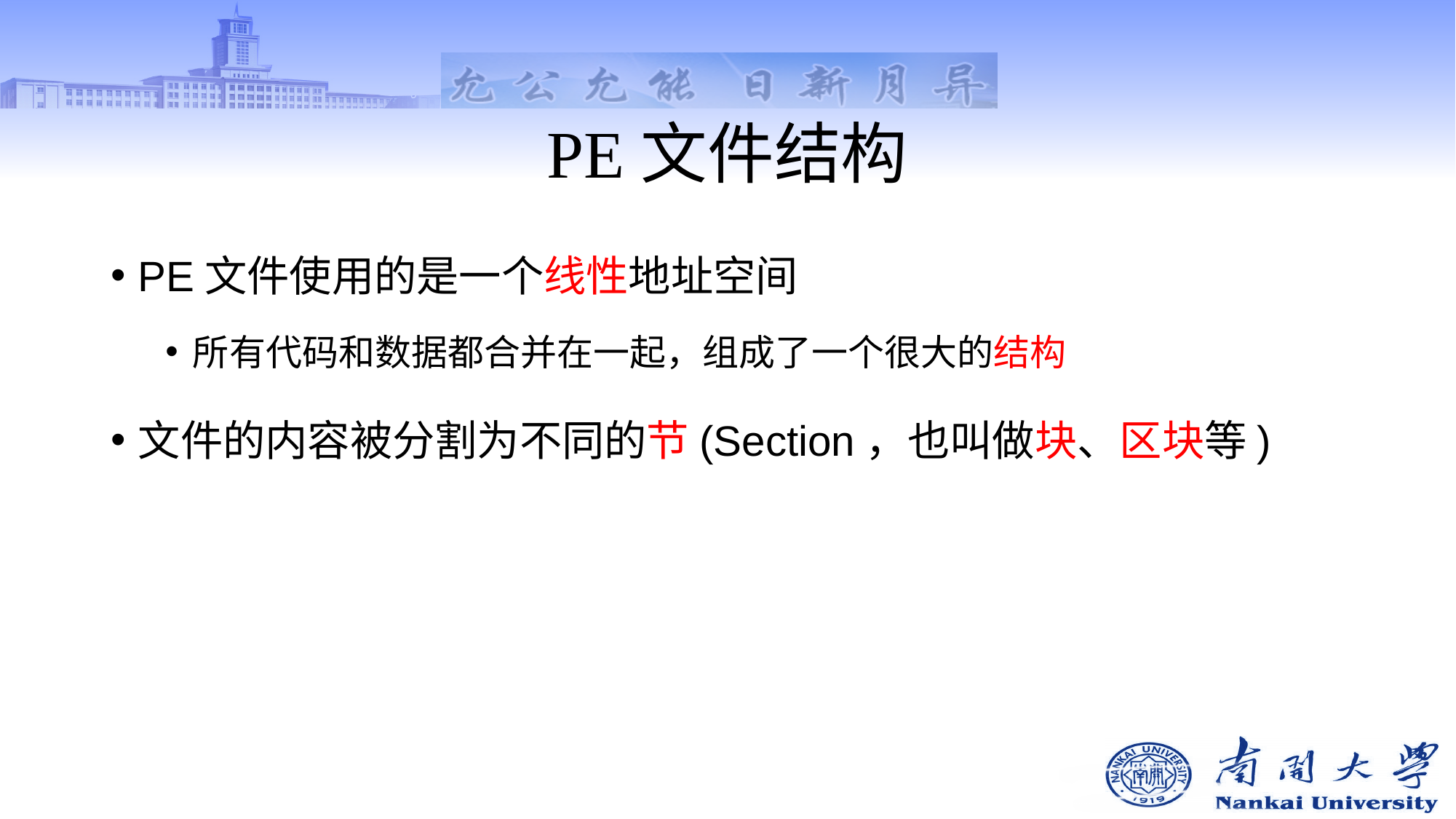

# PE文件结构
PE文件使用的是一个线性地址空间
所有代码和数据都合并在一起，组成了一个很大的结构
文件的内容被分割为不同的节(Section，也叫做块、区块等)